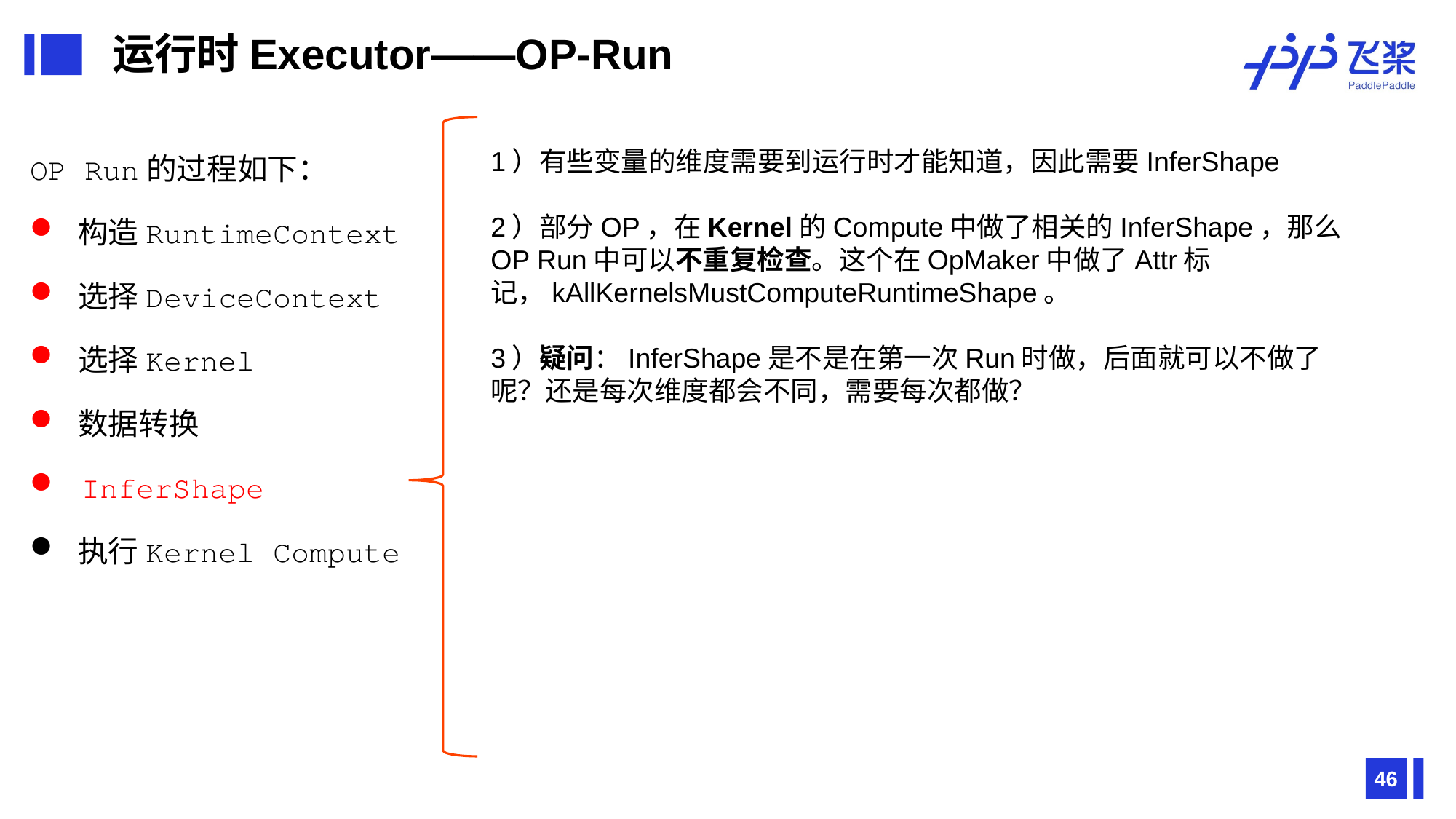

运行时Executor——OP-Run
OP Run的过程如下：
 构造RuntimeContext
 选择DeviceContext
 选择Kernel
 数据转换
 InferShape
 执行Kernel Compute

1）有些变量的维度需要到运行时才能知道，因此需要InferShape

2）部分OP，在Kernel的Compute中做了相关的InferShape，那么OP Run中可以不重复检查。这个在OpMaker中做了Attr标记，kAllKernelsMustComputeRuntimeShape。

3）疑问：InferShape是不是在第一次Run时做，后面就可以不做了呢？还是每次维度都会不同，需要每次都做？
46